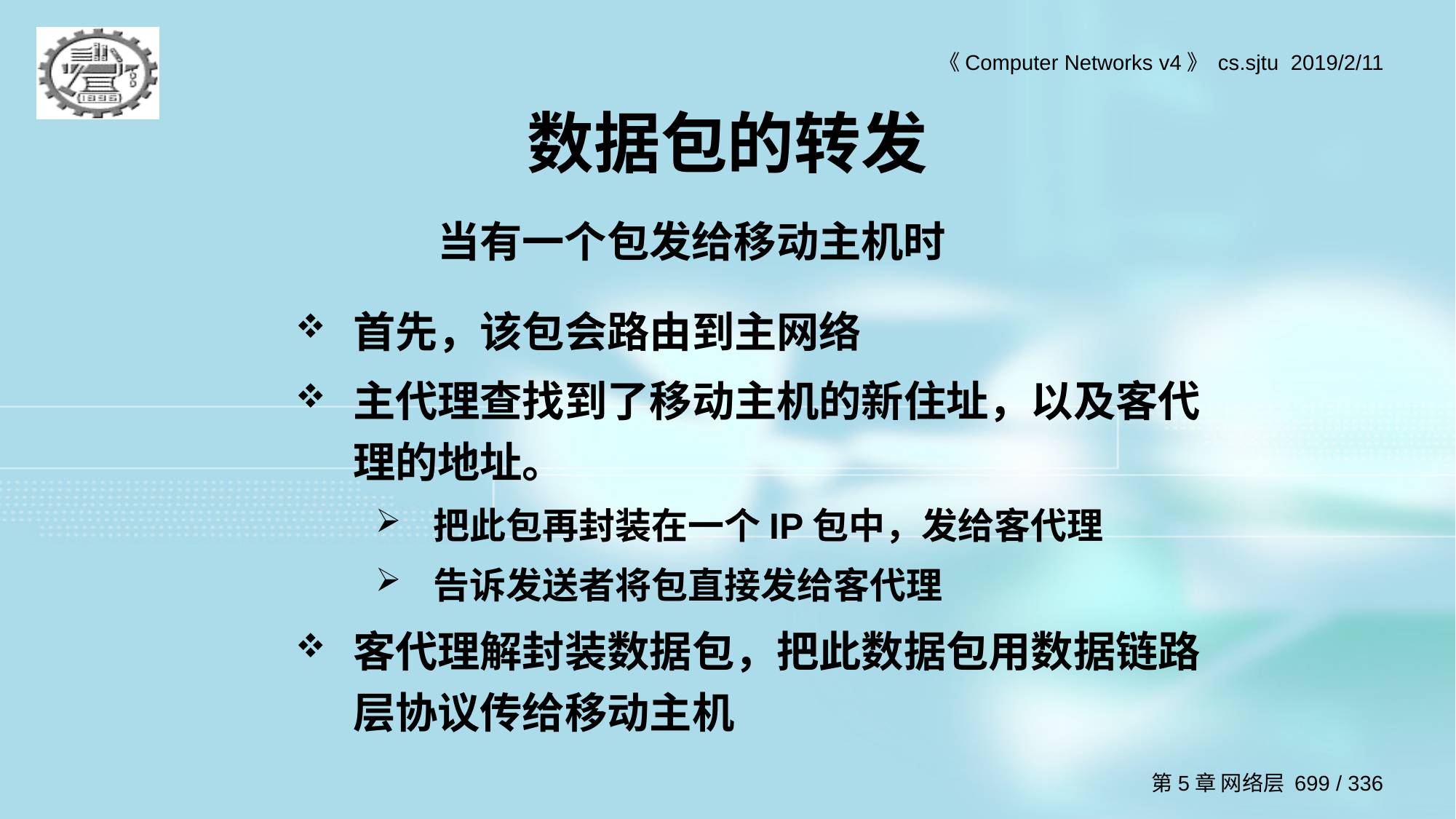

# 数据包的转发
当有一个包发给移动主机时
首先，该包会路由到主网络
主代理查找到了移动主机的新住址，以及客代理的地址。
把此包再封装在一个IP包中，发给客代理
告诉发送者将包直接发给客代理
客代理解封装数据包，把此数据包用数据链路层协议传给移动主机